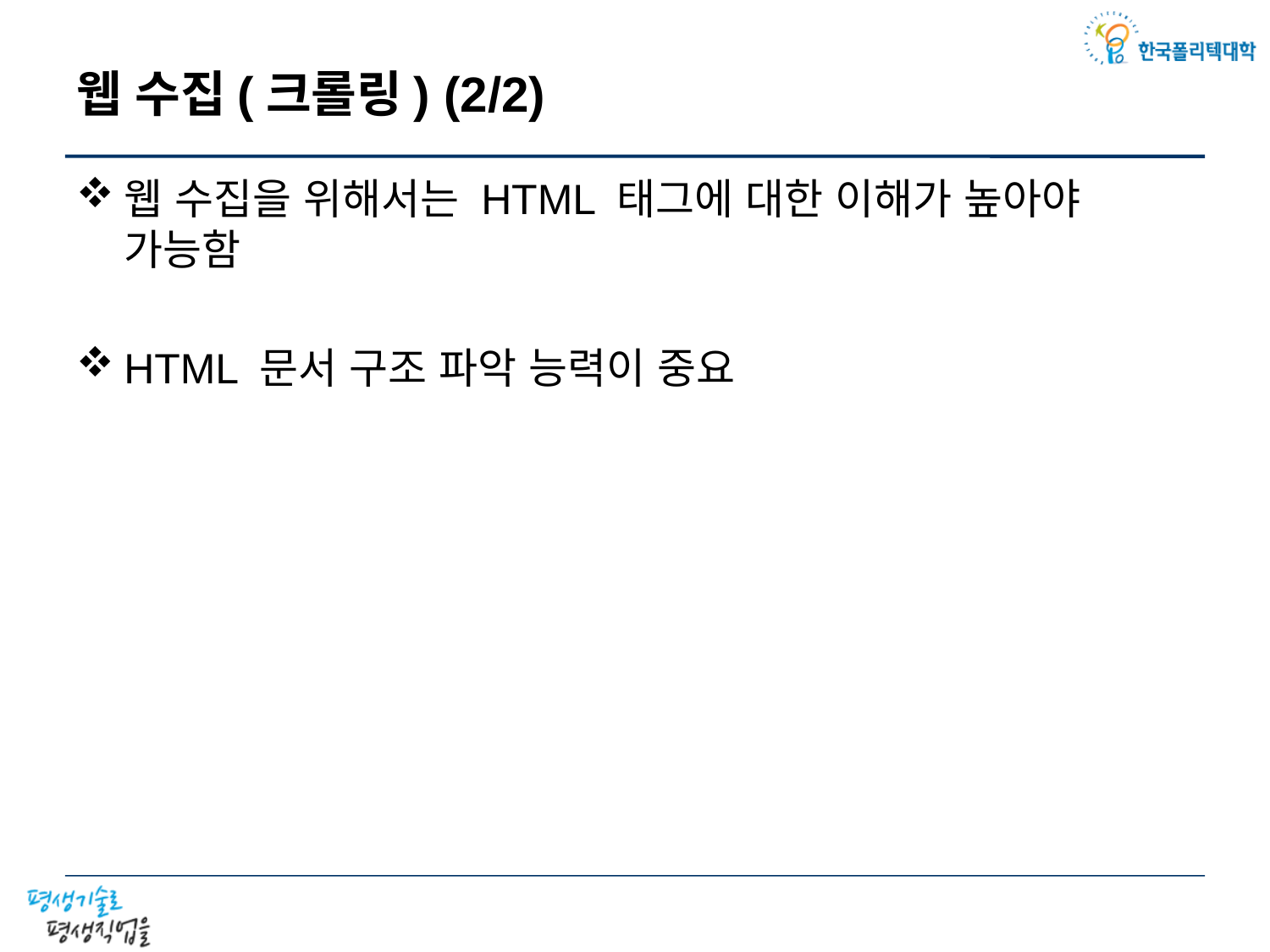

# 웹 수집(크롤링) (2/2)
웹 수집을 위해서는 HTML 태그에 대한 이해가 높아야
가능함

HTML 문서 구조 파악 능력이 중요